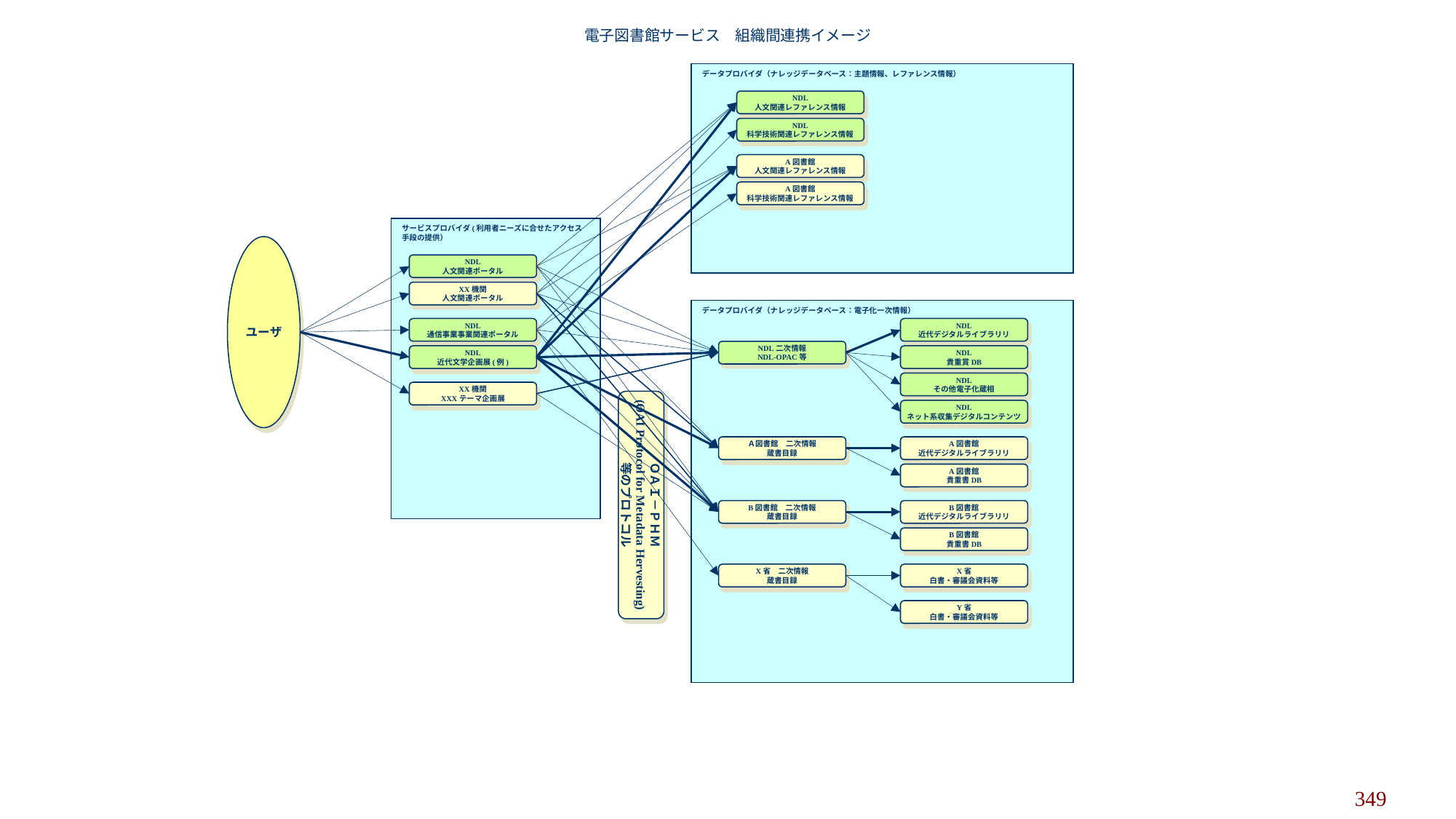

# 電子図書館サービス　組織間連携イメージ
データプロバイダ（ナレッジデータベース：主題情報、レファレンス情報）
NDL
人文関連レファレンス情報
NDL
科学技術関連レファレンス情報
A図書館
人文関連レファレンス情報
A図書館
科学技術関連レファレンス情報
サービスプロバイダ(利用者ニーズに合せたアクセス手段の提供）
ユーザ
NDL
人文関連ポータル
XX機関
人文関連ポータル
データプロバイダ（ナレッジデータベース：電子化一次情報）
NDL
通信事業事業関連ポータル
NDL
近代デジタルライブラリリ
NDL二次情報
NDL-OPAC等
NDL
近代文学企画展(例)
NDL
貴重賞DB
NDL
その他電子化蔵相
XX機関
XXXテーマ企画展
ＯＡＩ－ＰＨＭ
(OAI Protocol for Metadata Hervesting)
等のプロトコル
NDL
ネット系収集デジタルコンテンツ
Ａ図書館　二次情報
蔵書目録
A図書館
近代デジタルライブラリリ
A図書館
貴重書DB
B図書館　二次情報
蔵書目録
B図書館
近代デジタルライブラリリ
B図書館
貴重書DB
X省　二次情報
蔵書目録
X省
白書・審議会資料等
Y省
白書・審議会資料等
349